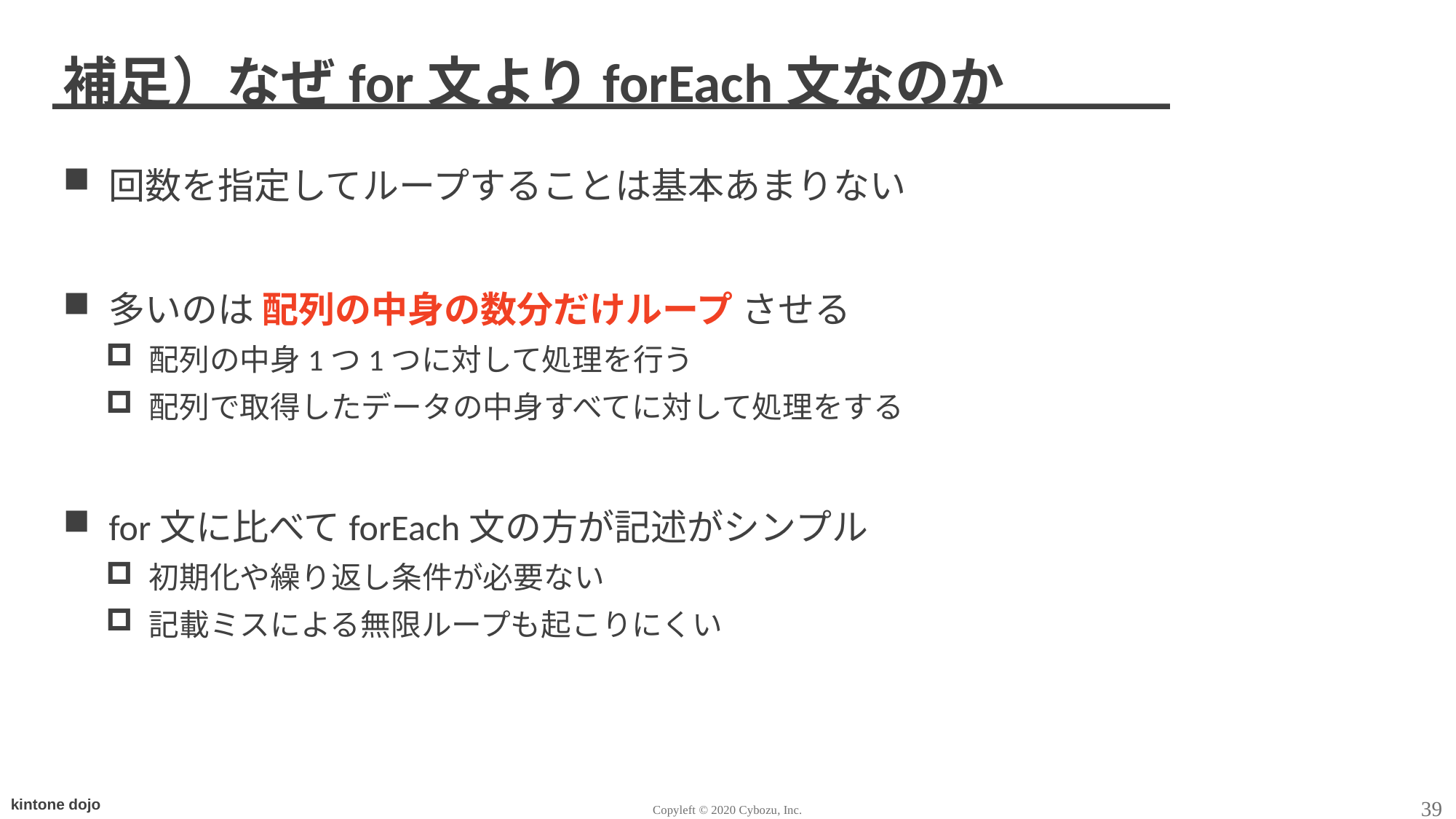

# 補足）なぜfor文よりforEach文なのか
回数を指定してループすることは基本あまりない

多いのは 配列の中身の数分だけループ させる
配列の中身1つ1つに対して処理を行う
配列で取得したデータの中身すべてに対して処理をする

for文に比べてforEach文の方が記述がシンプル
初期化や繰り返し条件が必要ない
記載ミスによる無限ループも起こりにくい
39
Copyleft © 2020 Cybozu, Inc.